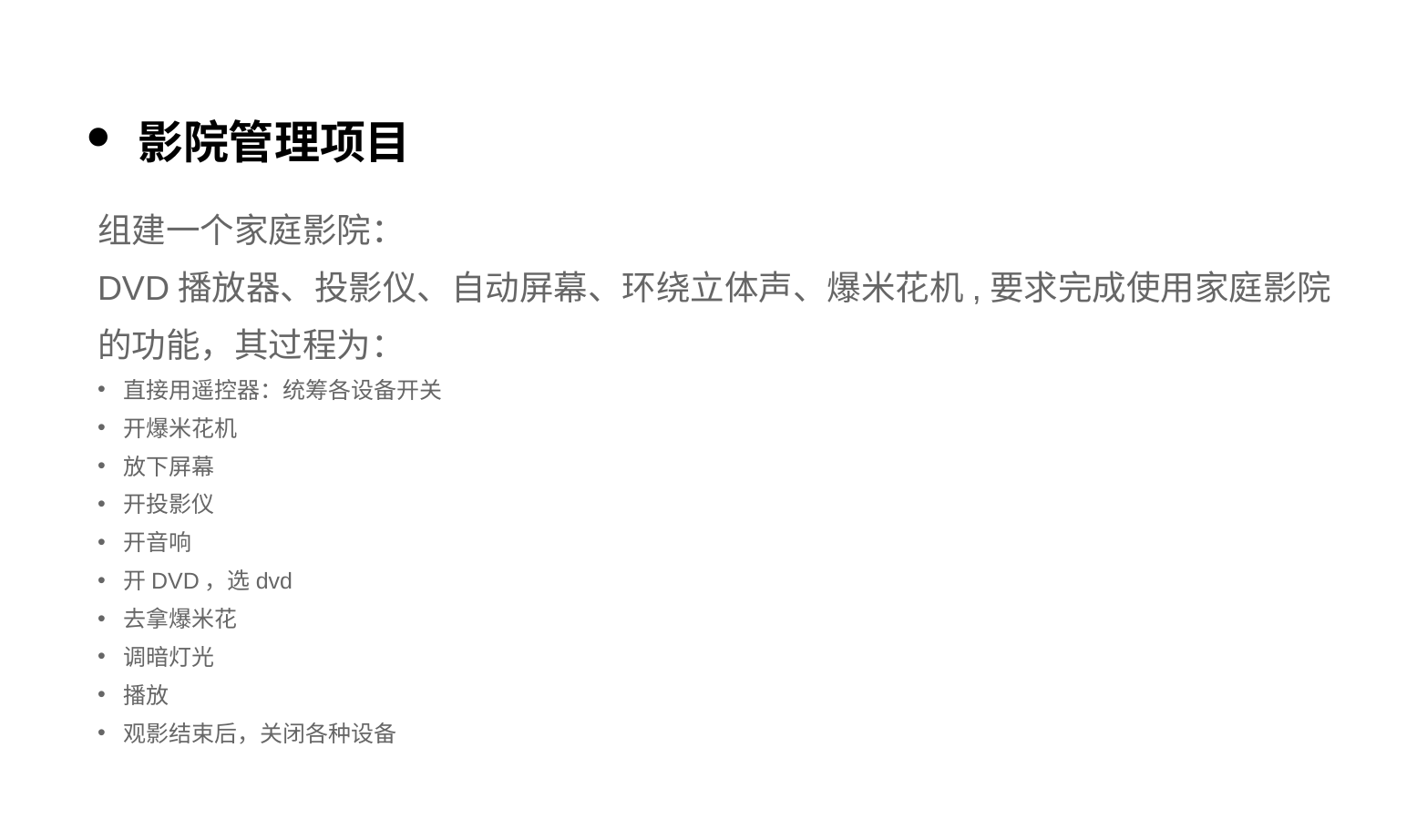

影院管理项目

组建一个家庭影院：
DVD播放器、投影仪、自动屏幕、环绕立体声、爆米花机,要求完成使用家庭影院的功能，其过程为：
直接用遥控器：统筹各设备开关
开爆米花机
放下屏幕
开投影仪
开音响
开DVD，选dvd
去拿爆米花
调暗灯光
播放
观影结束后，关闭各种设备